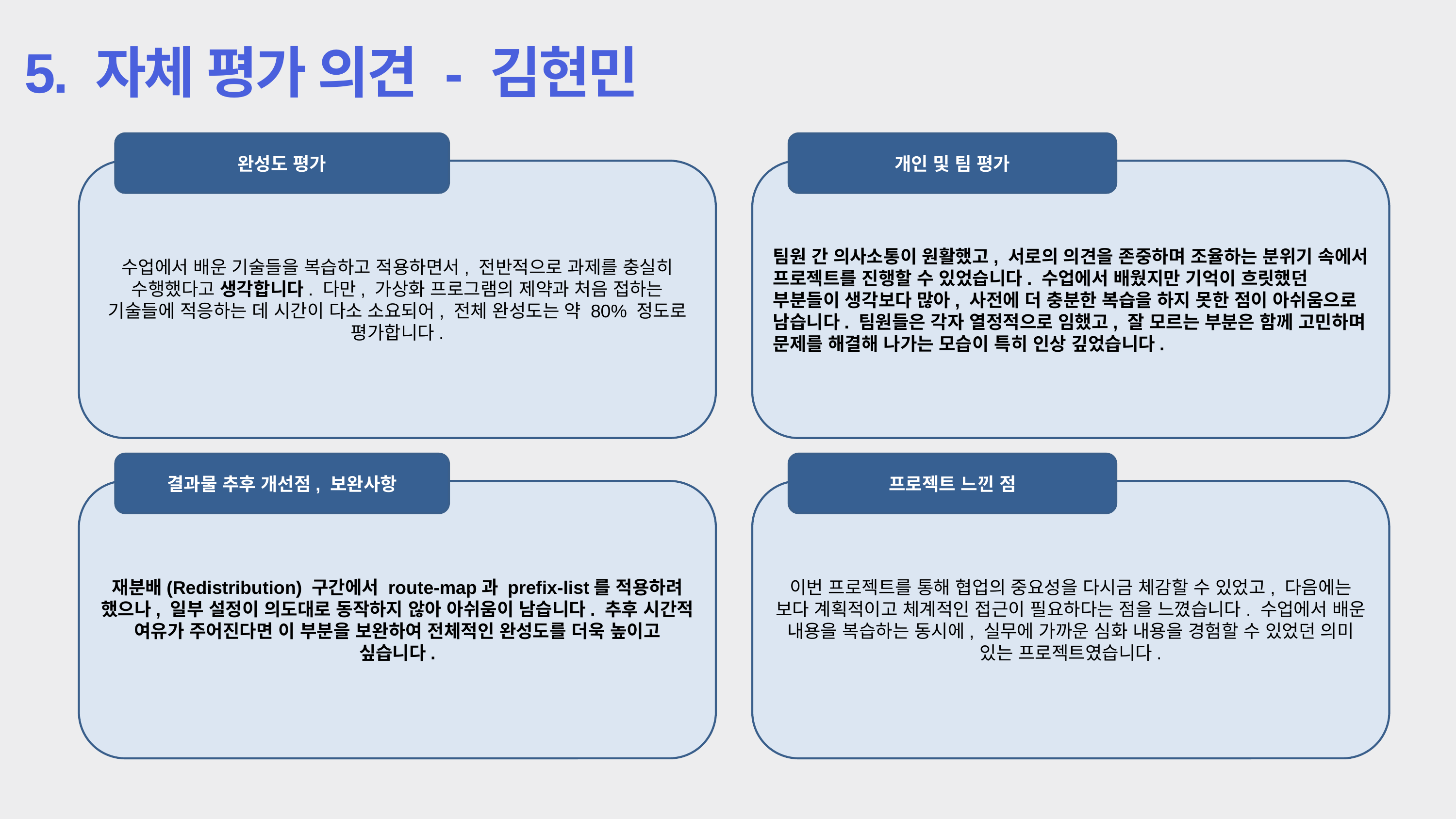

5. 자체 평가 의견 - 김현민
완성도 평가
개인 및 팀 평가
수업에서 배운 기술들을 복습하고 적용하면서, 전반적으로 과제를 충실히 수행했다고 생각합니다. 다만, 가상화 프로그램의 제약과 처음 접하는 기술들에 적응하는 데 시간이 다소 소요되어, 전체 완성도는 약 80% 정도로 평가합니다.
팀원 간 의사소통이 원활했고, 서로의 의견을 존중하며 조율하는 분위기 속에서 프로젝트를 진행할 수 있었습니다. 수업에서 배웠지만 기억이 흐릿했던 부분들이 생각보다 많아, 사전에 더 충분한 복습을 하지 못한 점이 아쉬움으로 남습니다. 팀원들은 각자 열정적으로 임했고, 잘 모르는 부분은 함께 고민하며 문제를 해결해 나가는 모습이 특히 인상 깊었습니다.
결과물 추후 개선점, 보완사항
프로젝트 느낀 점
재분배(Redistribution) 구간에서 route-map과 prefix-list를 적용하려 했으나, 일부 설정이 의도대로 동작하지 않아 아쉬움이 남습니다. 추후 시간적 여유가 주어진다면 이 부분을 보완하여 전체적인 완성도를 더욱 높이고 싶습니다.
이번 프로젝트를 통해 협업의 중요성을 다시금 체감할 수 있었고, 다음에는 보다 계획적이고 체계적인 접근이 필요하다는 점을 느꼈습니다. 수업에서 배운 내용을 복습하는 동시에, 실무에 가까운 심화 내용을 경험할 수 있었던 의미 있는 프로젝트였습니다.